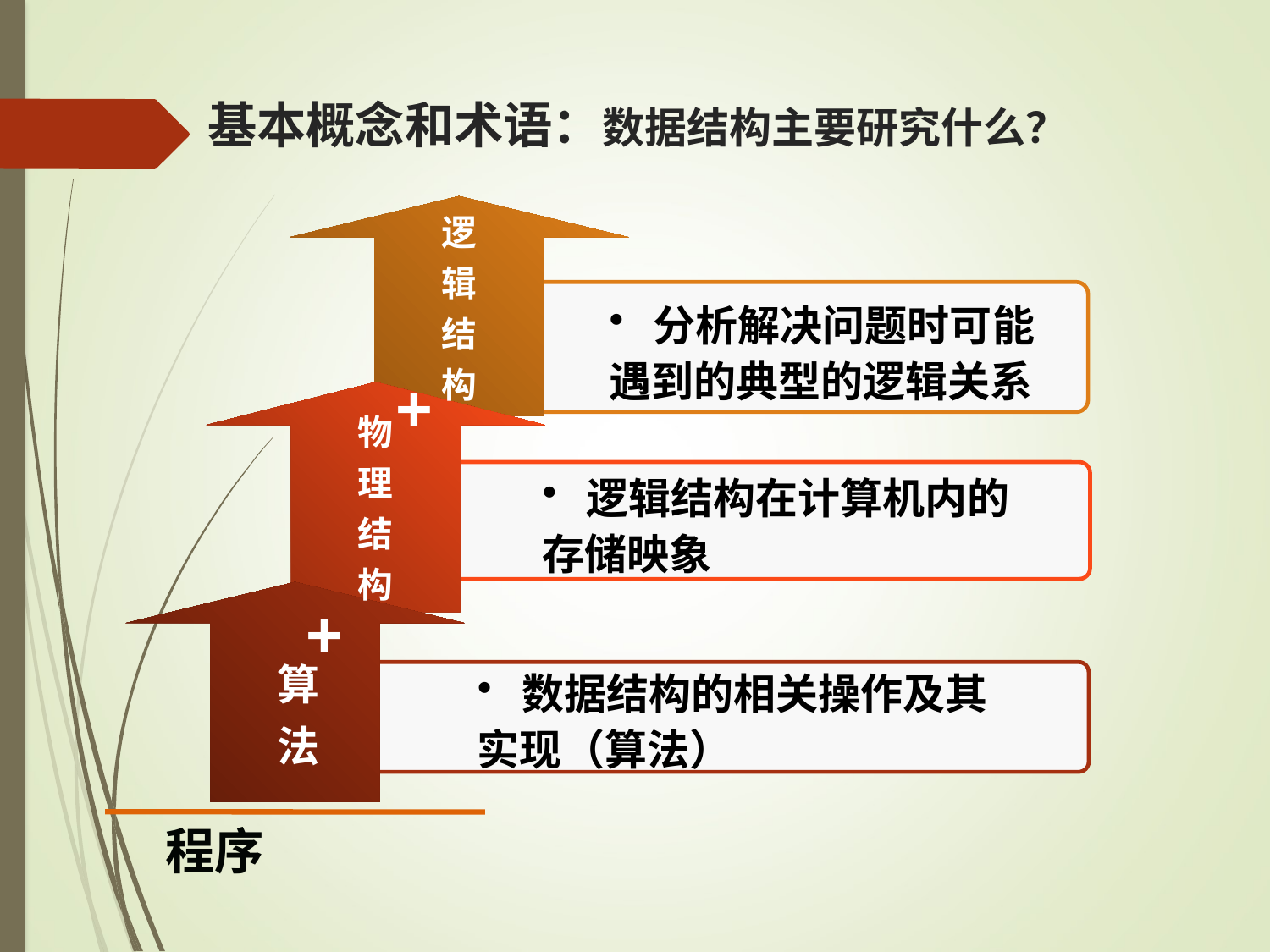

# 基本概念和术语：数据结构主要研究什么？
31

逻辑结构

  分析解决问题时可能遇到的典型的逻辑关系

+

物理结构
  逻辑结构在计算机内的存储映象

+

算法
  数据结构的相关操作及其实现（算法）

程序